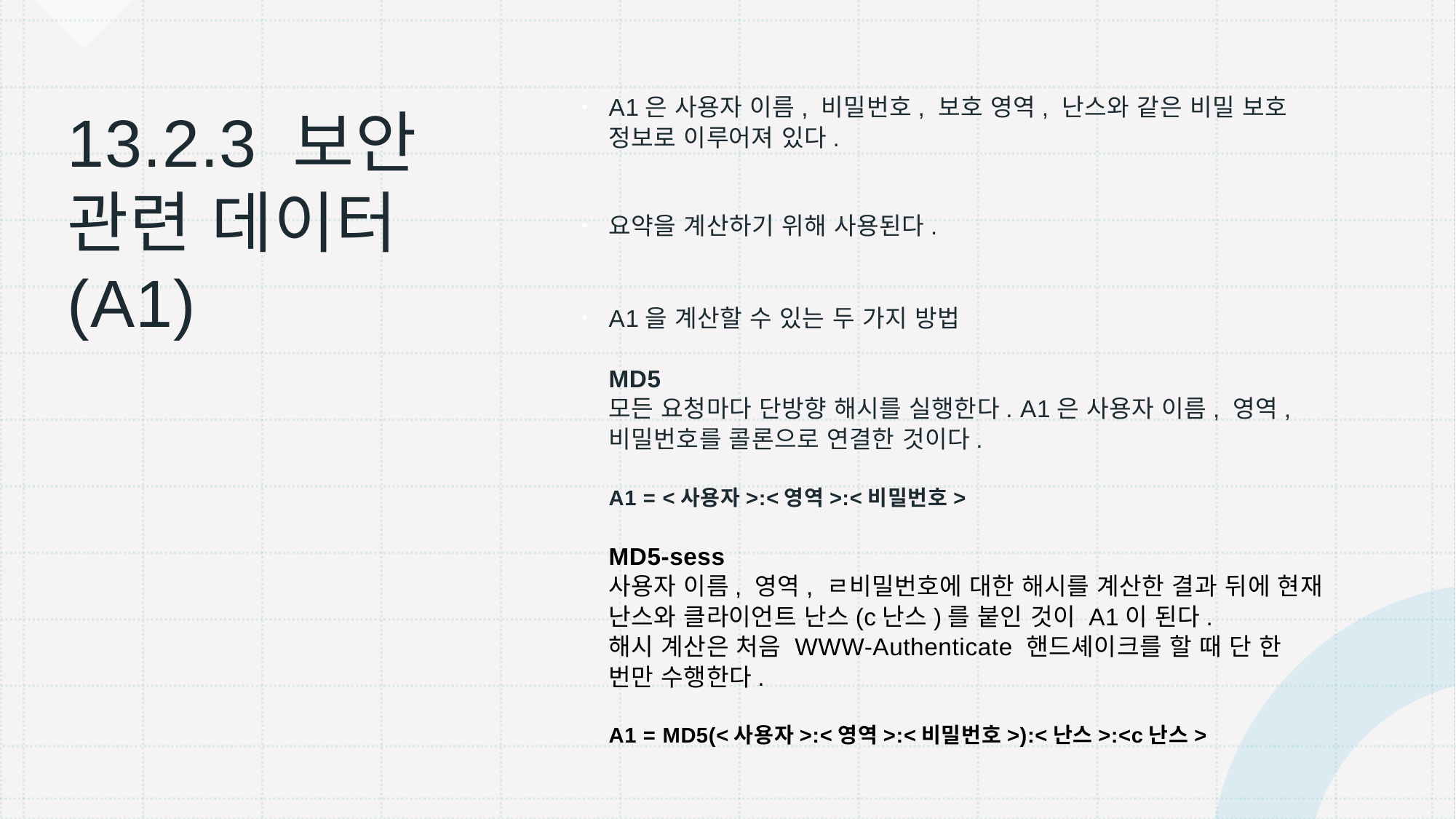

A1은 사용자 이름, 비밀번호, 보호 영역, 난스와 같은 비밀 보호 정보로 이루어져 있다.

요약을 계산하기 위해 사용된다.

A1을 계산할 수 있는 두 가지 방법
MD5
모든 요청마다 단방향 해시를 실행한다. A1은 사용자 이름, 영역, 비밀번호를 콜론으로 연결한 것이다.
A1 = <사용자>:<영역>:<비밀번호>
MD5-sess
사용자 이름, 영역, ㄹ비밀번호에 대한 해시를 계산한 결과 뒤에 현재 난스와 클라이언트 난스(c난스)를 붙인 것이 A1이 된다.
해시 계산은 처음 WWW-Authenticate 핸드셰이크를 할 때 단 한 번만 수행한다.
A1 = MD5(<사용자>:<영역>:<비밀번호>):<난스>:<c난스>
# 13.2.3 보안 관련 데이터(A1)